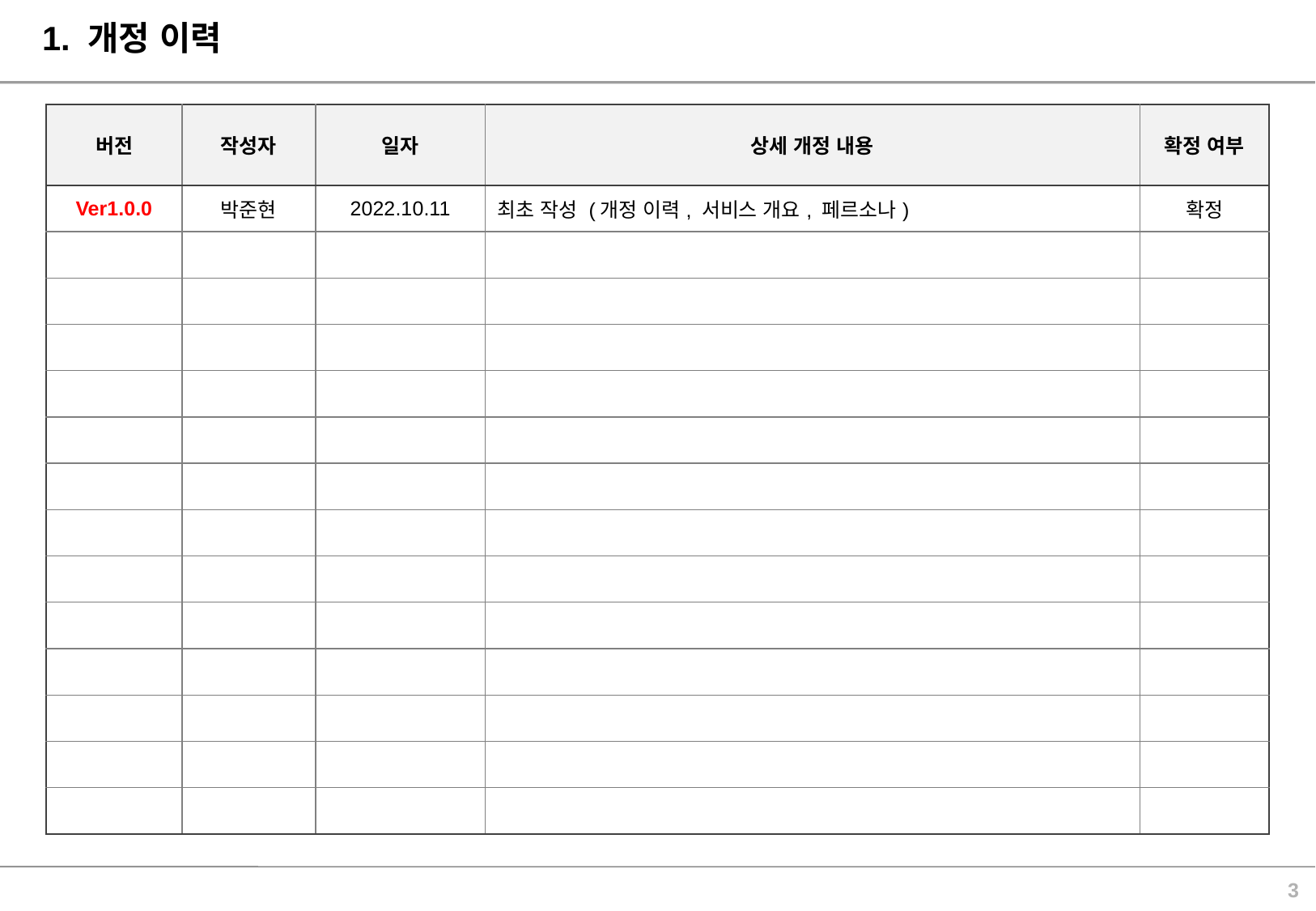

# 1. 개정 이력
| 버전 | 작성자 | 일자 | 상세 개정 내용 | 확정 여부 |
| --- | --- | --- | --- | --- |
| Ver1.0.0 | 박준현 | 2022.10.11 | 최초 작성 (개정 이력, 서비스 개요, 페르소나) | 확정 |
|  |  |  |  |  |
|  |  |  |  |  |
|  |  |  |  |  |
|  |  |  |  |  |
|  |  |  |  |  |
|  |  |  |  |  |
|  |  |  |  |  |
|  |  |  |  |  |
|  |  |  |  |  |
|  |  |  |  |  |
|  |  |  |  |  |
|  |  |  |  |  |
|  |  |  |  |  |
3